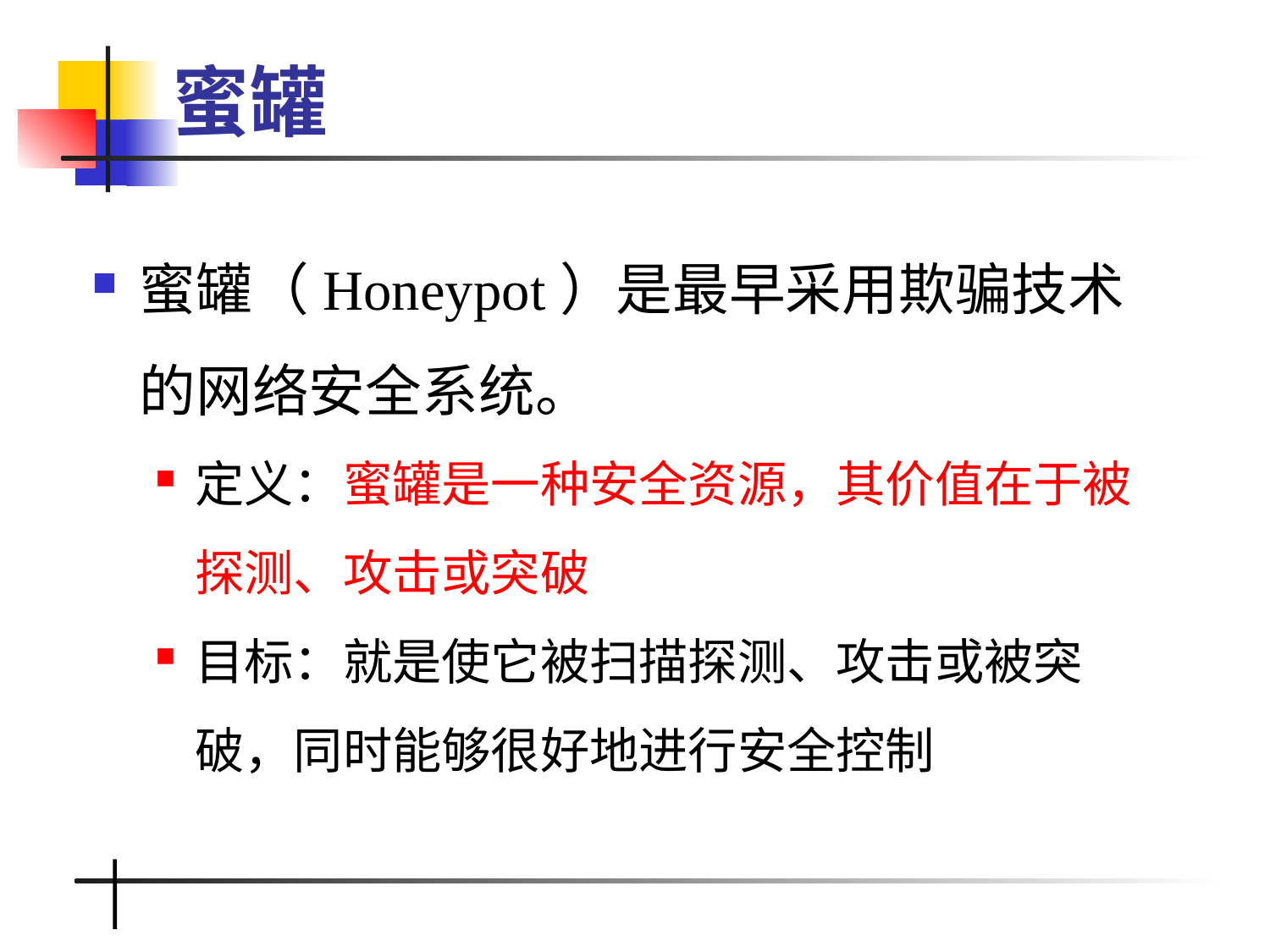

# 蜜罐
蜜罐（Honeypot）是最早采用欺骗技术的网络安全系统。
定义：蜜罐是一种安全资源，其价值在于被探测、攻击或突破
目标：就是使它被扫描探测、攻击或被突破，同时能够很好地进行安全控制